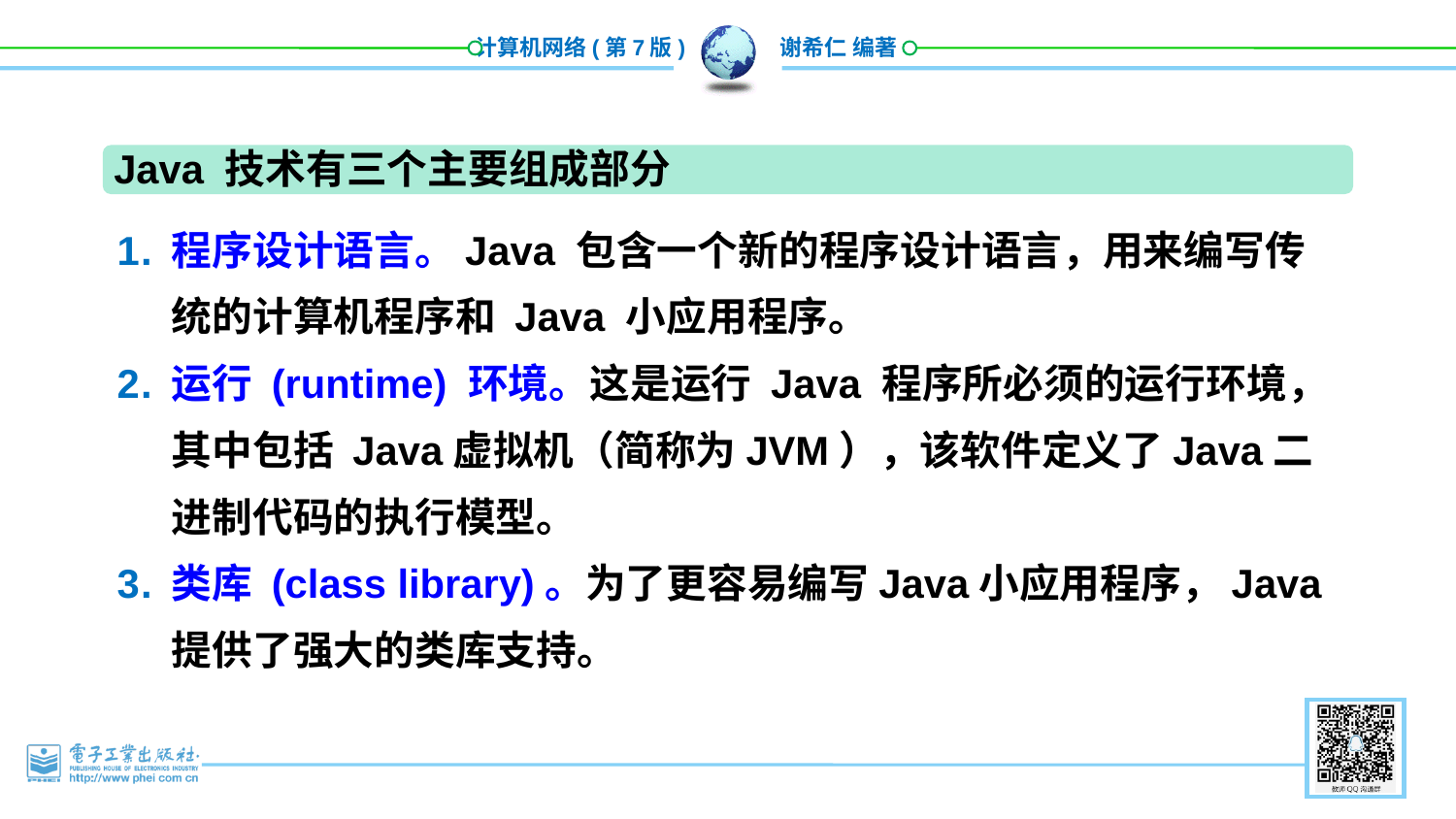

Java 技术有三个主要组成部分

程序设计语言。Java 包含一个新的程序设计语言，用来编写传统的计算机程序和 Java 小应用程序。
运行 (runtime) 环境。这是运行 Java 程序所必须的运行环境，其中包括 Java虚拟机（简称为JVM），该软件定义了Java二进制代码的执行模型。
类库 (class library)。为了更容易编写Java小应用程序，Java提供了强大的类库支持。